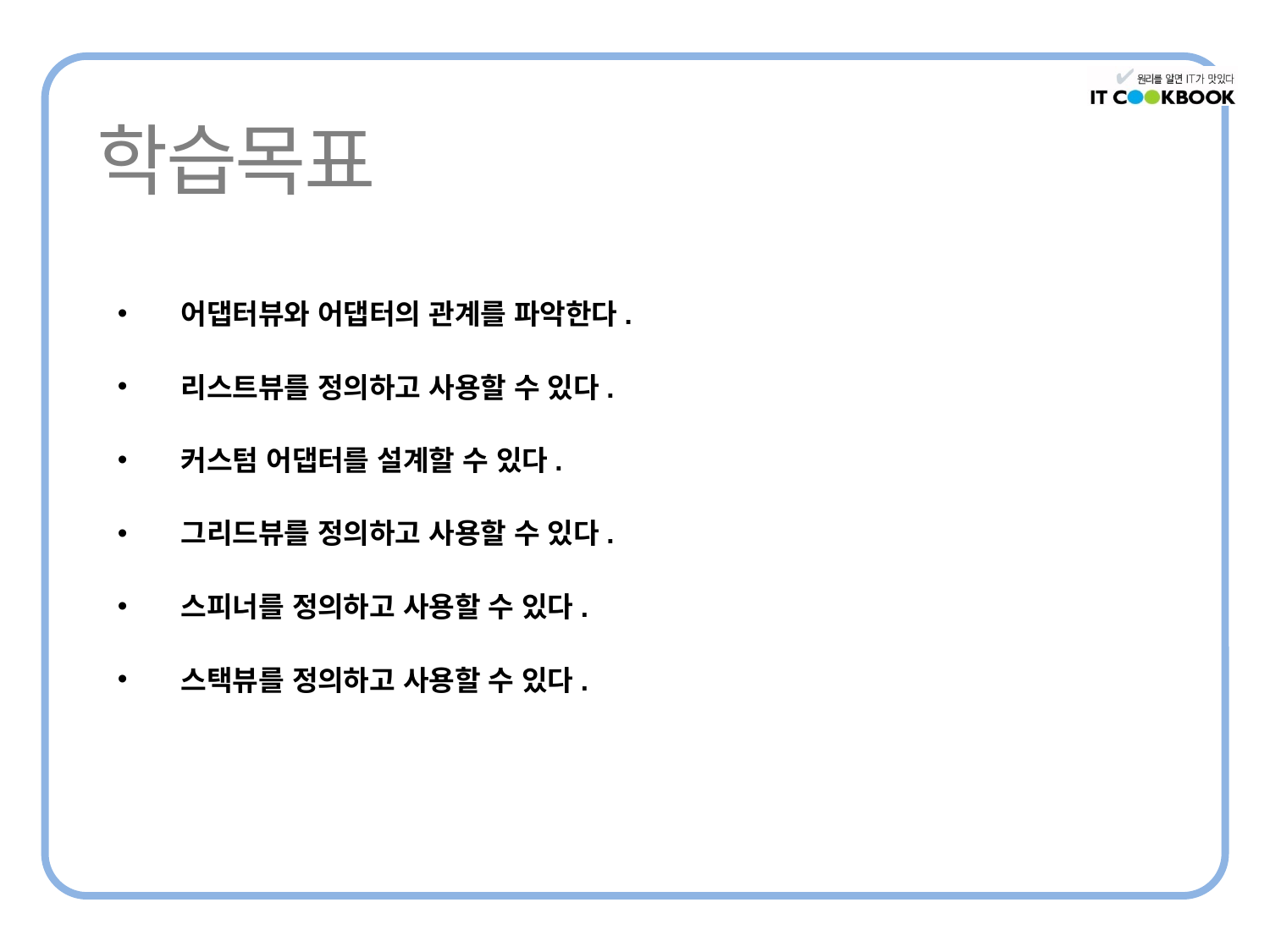

어댑터뷰와 어댑터의 관계를 파악한다.
리스트뷰를 정의하고 사용할 수 있다.
커스텀 어댑터를 설계할 수 있다.
그리드뷰를 정의하고 사용할 수 있다.
스피너를 정의하고 사용할 수 있다.
스택뷰를 정의하고 사용할 수 있다.